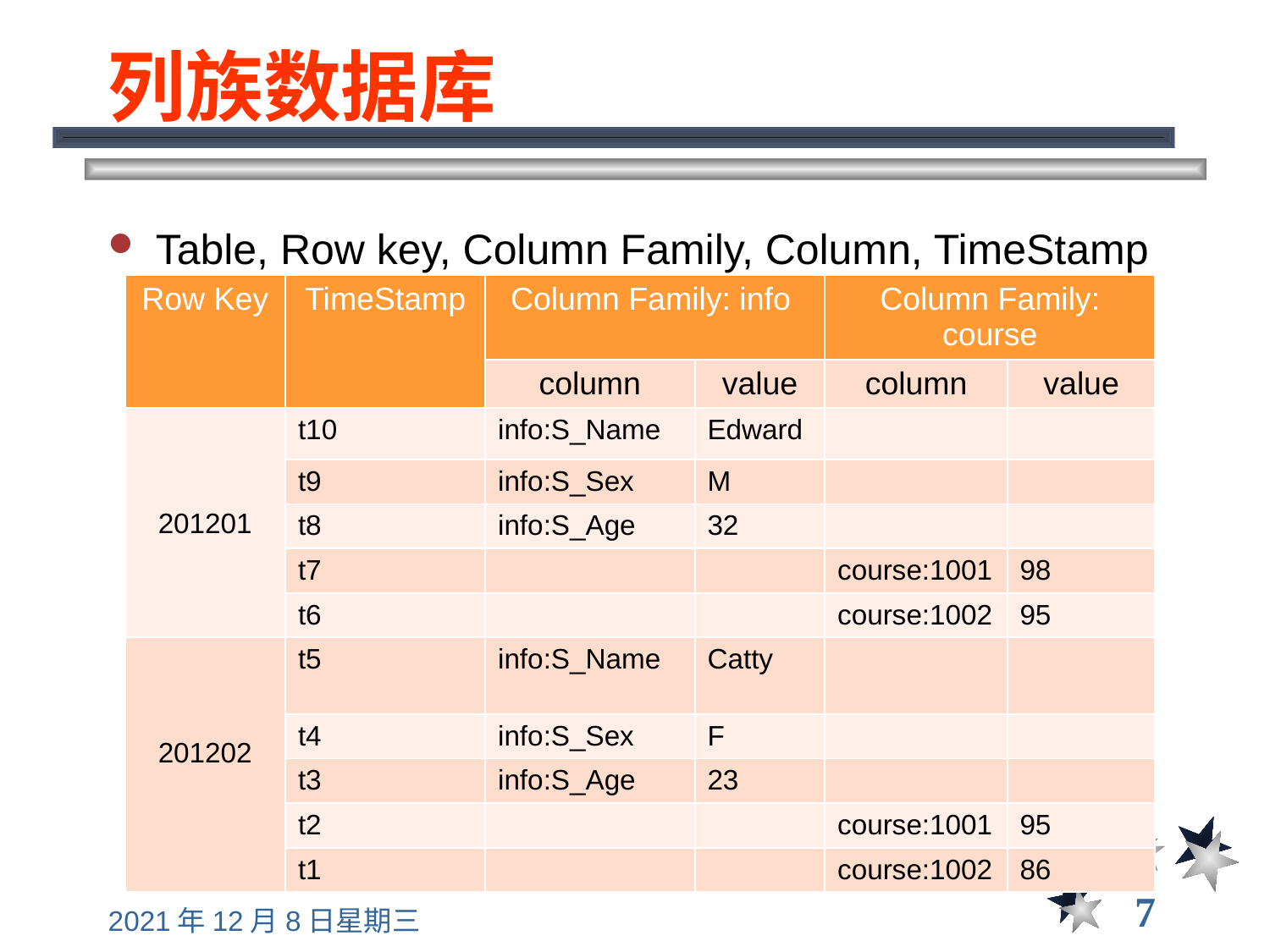

# 列族数据库
Table, Row key, Column Family, Column, TimeStamp

| Row Key | TimeStamp | Column Family: info |  | Column Family: course |  |
| --- | --- | --- | --- | --- | --- |
|  |  | column | value | column | value |
| 201201 | t10 | info:S\_Name | Edward |  |  |
|  | t9 | info:S\_Sex | M |  |  |
|  | t8 | info:S\_Age | 32 |  |  |
|  | t7 |  |  | course:1001 | 98 |
|  | t6 |  |  | course:1002 | 95 |
| 201202 | t5 | info:S\_Name | Catty |  |  |
|  | t4 | info:S\_Sex | F |  |  |
|  | t3 | info:S\_Age | 23 |  |  |
|  | t2 |  |  | course:1001 | 95 |
|  | t1 |  |  | course:1002 | 86 |
7
2021年12月8日星期三
大数据管理----前言